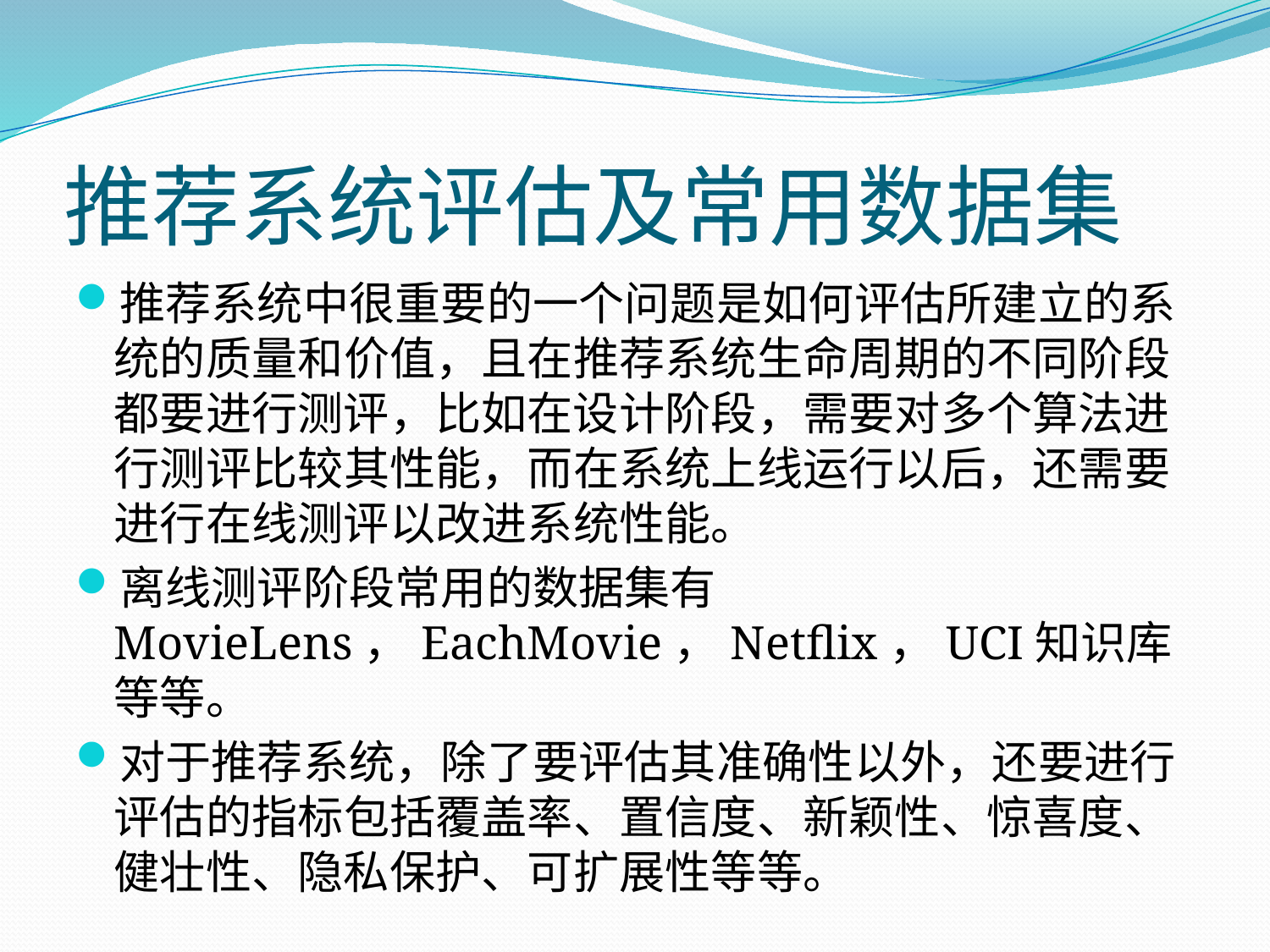

# 推荐系统评估及常用数据集
推荐系统中很重要的一个问题是如何评估所建立的系统的质量和价值，且在推荐系统生命周期的不同阶段都要进行测评，比如在设计阶段，需要对多个算法进行测评比较其性能，而在系统上线运行以后，还需要进行在线测评以改进系统性能。
离线测评阶段常用的数据集有MovieLens，EachMovie，Netflix，UCI知识库等等。
对于推荐系统，除了要评估其准确性以外，还要进行评估的指标包括覆盖率、置信度、新颖性、惊喜度、健壮性、隐私保护、可扩展性等等。